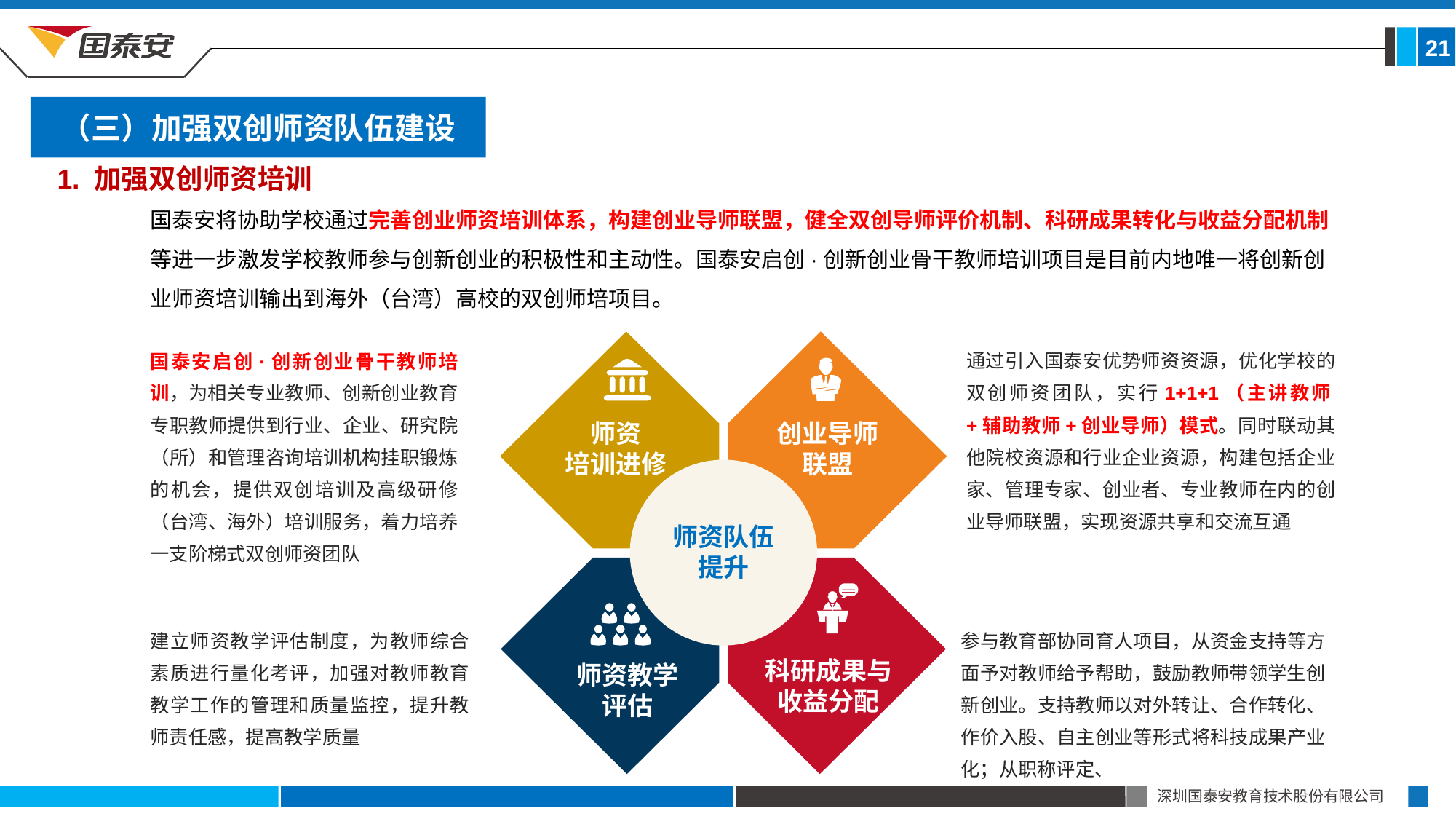

21
（三）加强双创师资队伍建设
1. 加强双创师资培训
国泰安将协助学校通过完善创业师资培训体系，构建创业导师联盟，健全双创导师评价机制、科研成果转化与收益分配机制等进一步激发学校教师参与创新创业的积极性和主动性。国泰安启创·创新创业骨干教师培训项目是目前内地唯一将创新创业师资培训输出到海外（台湾）高校的双创师培项目。

国泰安启创·创新创业骨干教师培训，为相关专业教师、创新创业教育专职教师提供到行业、企业、研究院（所）和管理咨询培训机构挂职锻炼的机会，提供双创培训及高级研修（台湾、海外）培训服务，着力培养一支阶梯式双创师资团队
通过引入国泰安优势师资资源，优化学校的双创师资团队，实行1+1+1（主讲教师+辅助教师+创业导师）模式。同时联动其他院校资源和行业企业资源，构建包括企业家、管理专家、创业者、专业教师在内的创业导师联盟，实现资源共享和交流互通

师资
培训进修
创业导师
联盟

师资队伍
提升

建立师资教学评估制度，为教师综合素质进行量化考评，加强对教师教育教学工作的管理和质量监控，提升教师责任感，提高教学质量
参与教育部协同育人项目，从资金支持等方面予对教师给予帮助，鼓励教师带领学生创新创业。支持教师以对外转让、合作转化、作价入股、自主创业等形式将科技成果产业化；从职称评定、
科研成果与
收益分配
师资教学
评估